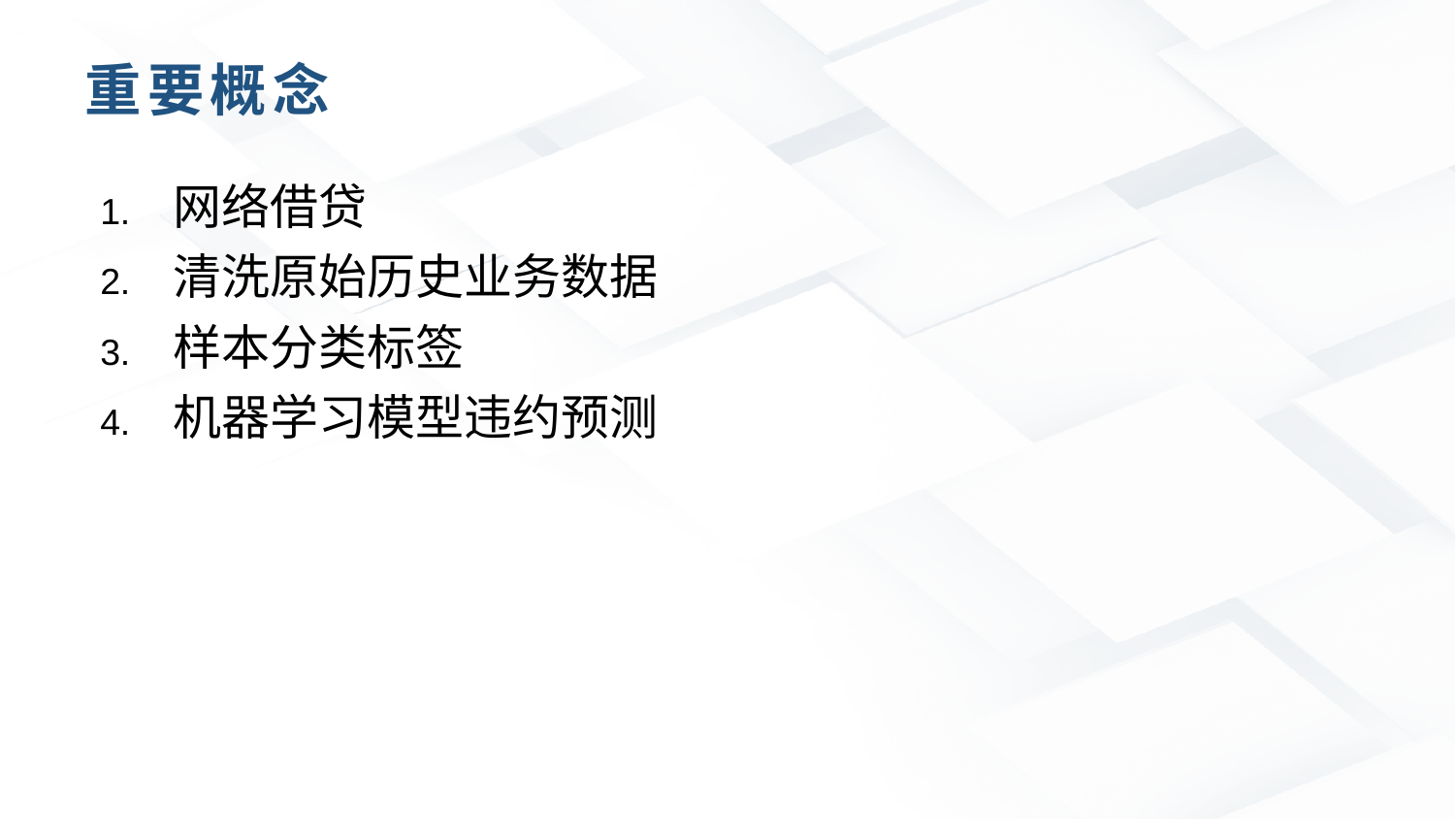

重要概念
网络借贷
清洗原始历史业务数据
样本分类标签
机器学习模型违约预测